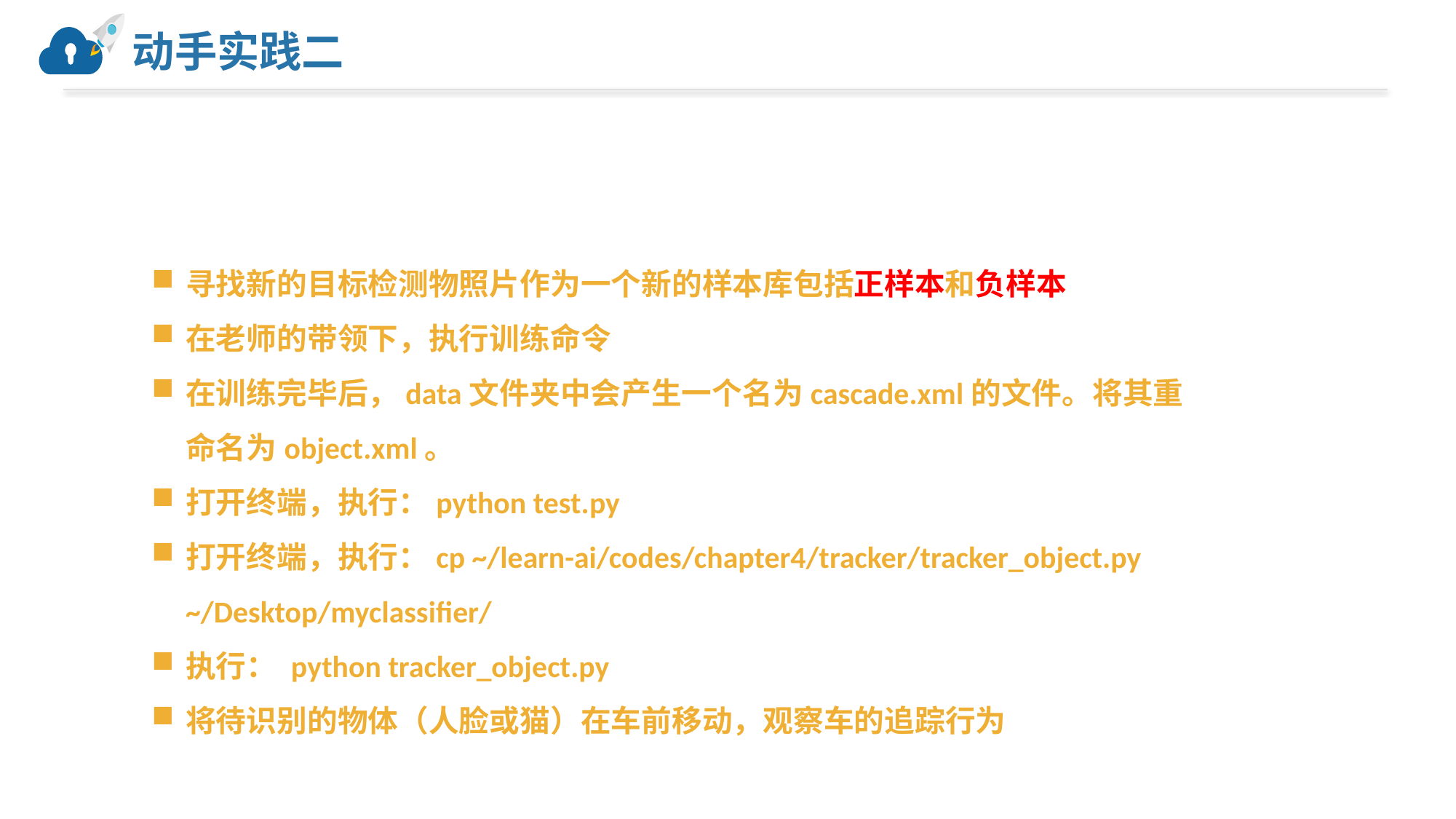

# 动手实践二
寻找新的目标检测物照片作为一个新的样本库包括正样本和负样本
在老师的带领下，执行训练命令
在训练完毕后，data文件夹中会产生一个名为cascade.xml的文件。将其重命名为object.xml。
打开终端，执行：python test.py
打开终端，执行：cp ~/learn-ai/codes/chapter4/tracker/tracker_object.py ~/Desktop/myclassifier/
执行： python tracker_object.py
将待识别的物体（人脸或猫）在车前移动，观察车的追踪行为